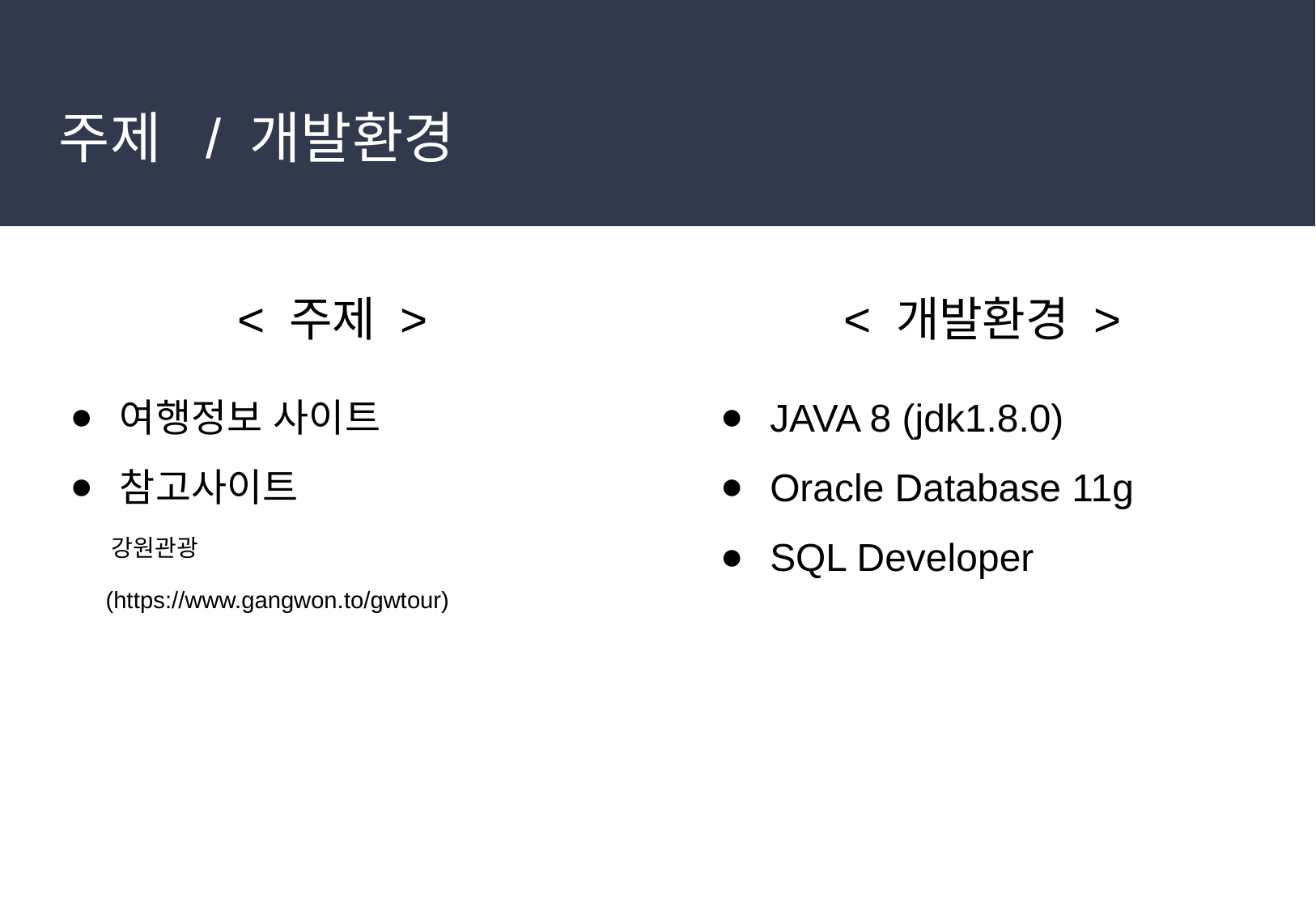

# 주제  / 개발환경
< 주제 >
여행정보 사이트
참고사이트
       강원관광
       (https://www.gangwon.to/gwtour)

< 개발환경 >
JAVA 8 (jdk1.8.0)
Oracle Database 11g
SQL Developer